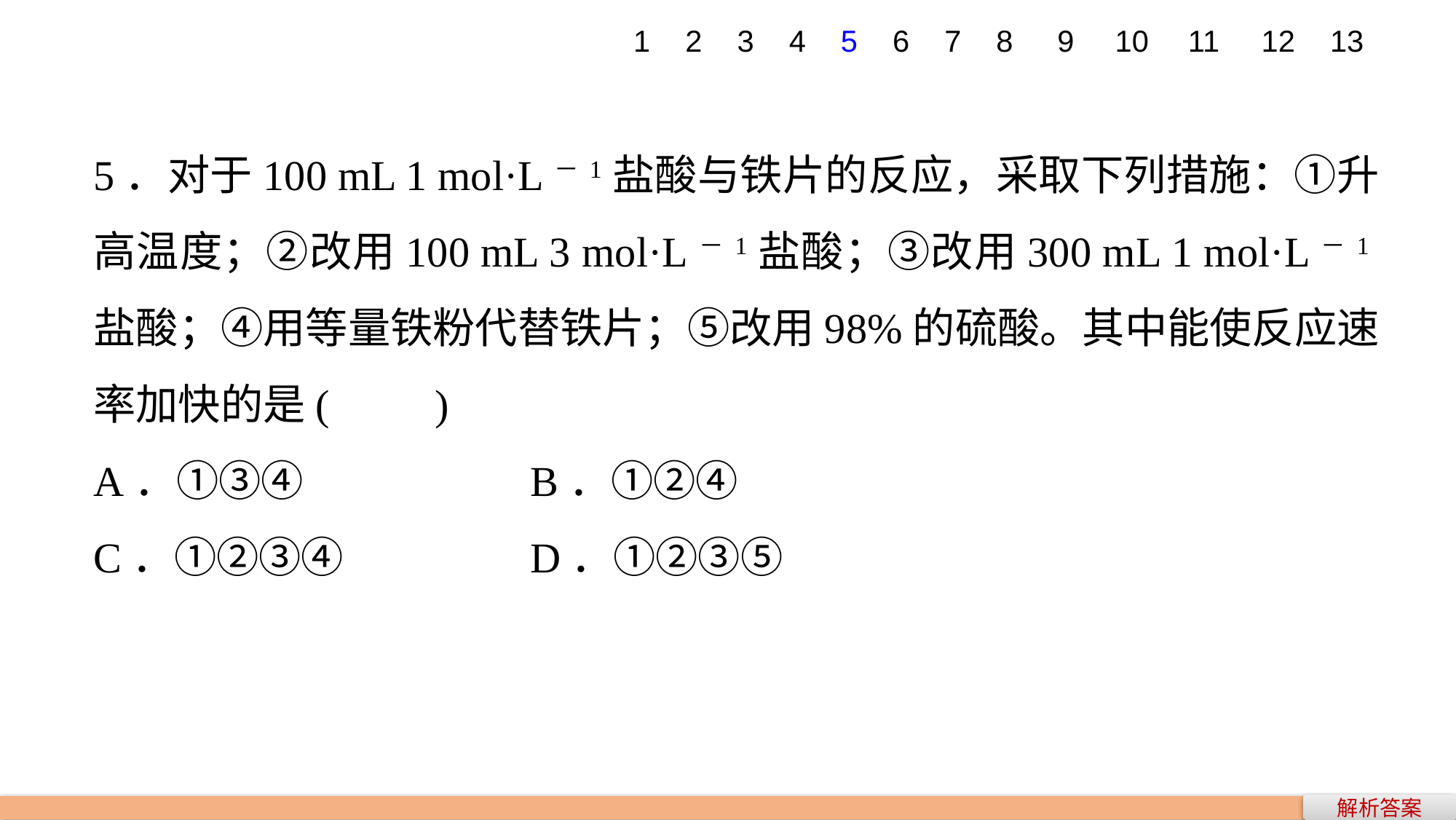

1
2
3
4
5
6
7
8
9
10
11
12
13
5．对于100 mL 1 mol·L－1盐酸与铁片的反应，采取下列措施：①升高温度；②改用100 mL 3 mol·L－1盐酸；③改用300 mL 1 mol·L－1盐酸；④用等量铁粉代替铁片；⑤改用98%的硫酸。其中能使反应速率加快的是(　　)
A．①③④  			B．①②④
C．①②③④  			D．①②③⑤
解析答案